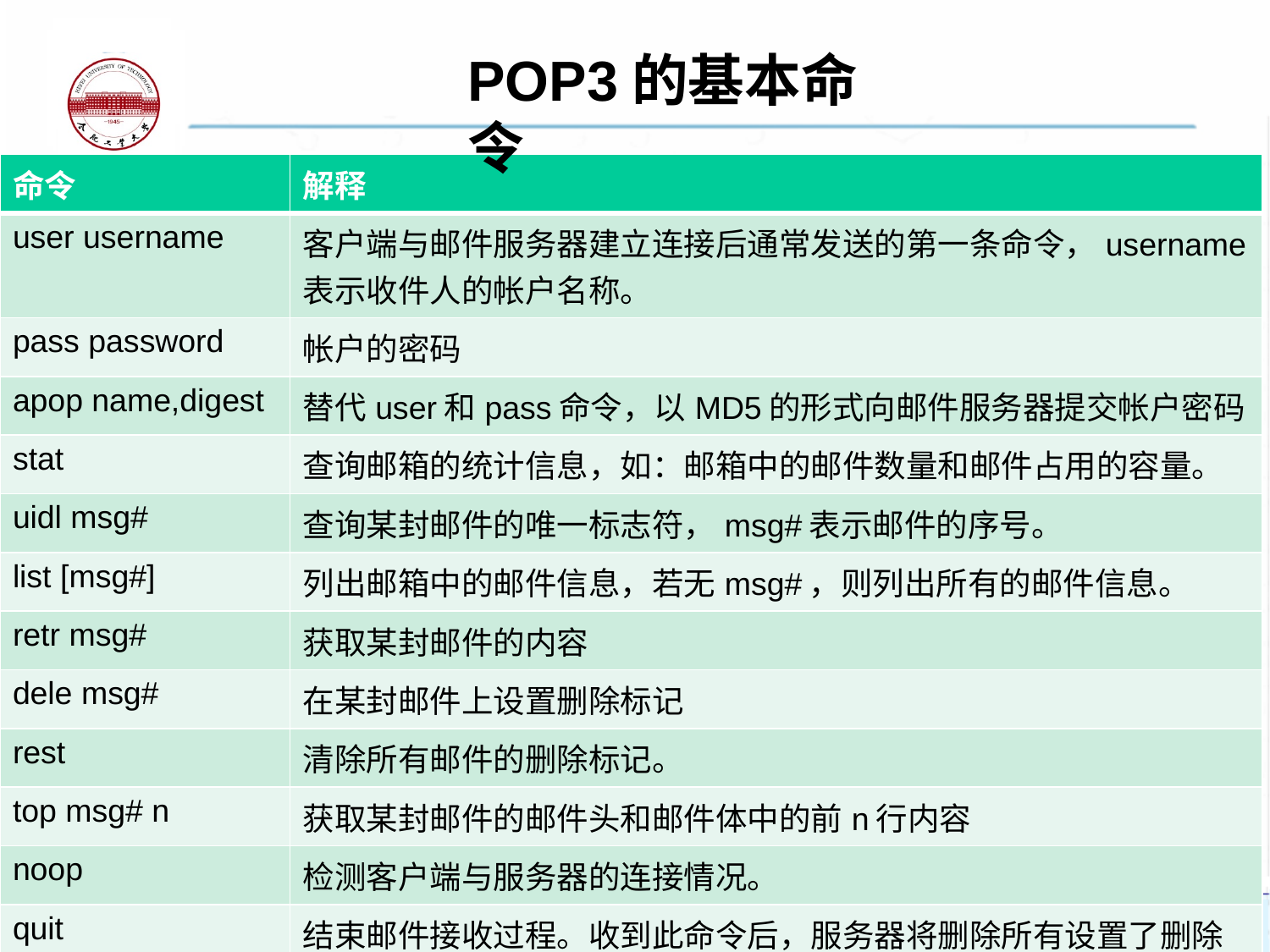

POP3的基本命令
| 命令 | 解释 |
| --- | --- |
| user username | 客户端与邮件服务器建立连接后通常发送的第一条命令，username 表示收件人的帐户名称。 |
| pass password | 帐户的密码 |
| apop name,digest | 替代user和pass命令，以MD5的形式向邮件服务器提交帐户密码 |
| stat | 查询邮箱的统计信息，如：邮箱中的邮件数量和邮件占用的容量。 |
| uidl msg# | 查询某封邮件的唯一标志符，msg#表示邮件的序号。 |
| list [msg#] | 列出邮箱中的邮件信息，若无msg#，则列出所有的邮件信息。 |
| retr msg# | 获取某封邮件的内容 |
| dele msg# | 在某封邮件上设置删除标记 |
| rest | 清除所有邮件的删除标记。 |
| top msg# n | 获取某封邮件的邮件头和邮件体中的前n行内容 |
| noop | 检测客户端与服务器的连接情况。 |
| quit | 结束邮件接收过程。收到此命令后，服务器将删除所有设置了删除标记的邮件，并关闭与客户端程序的网络连接。 |